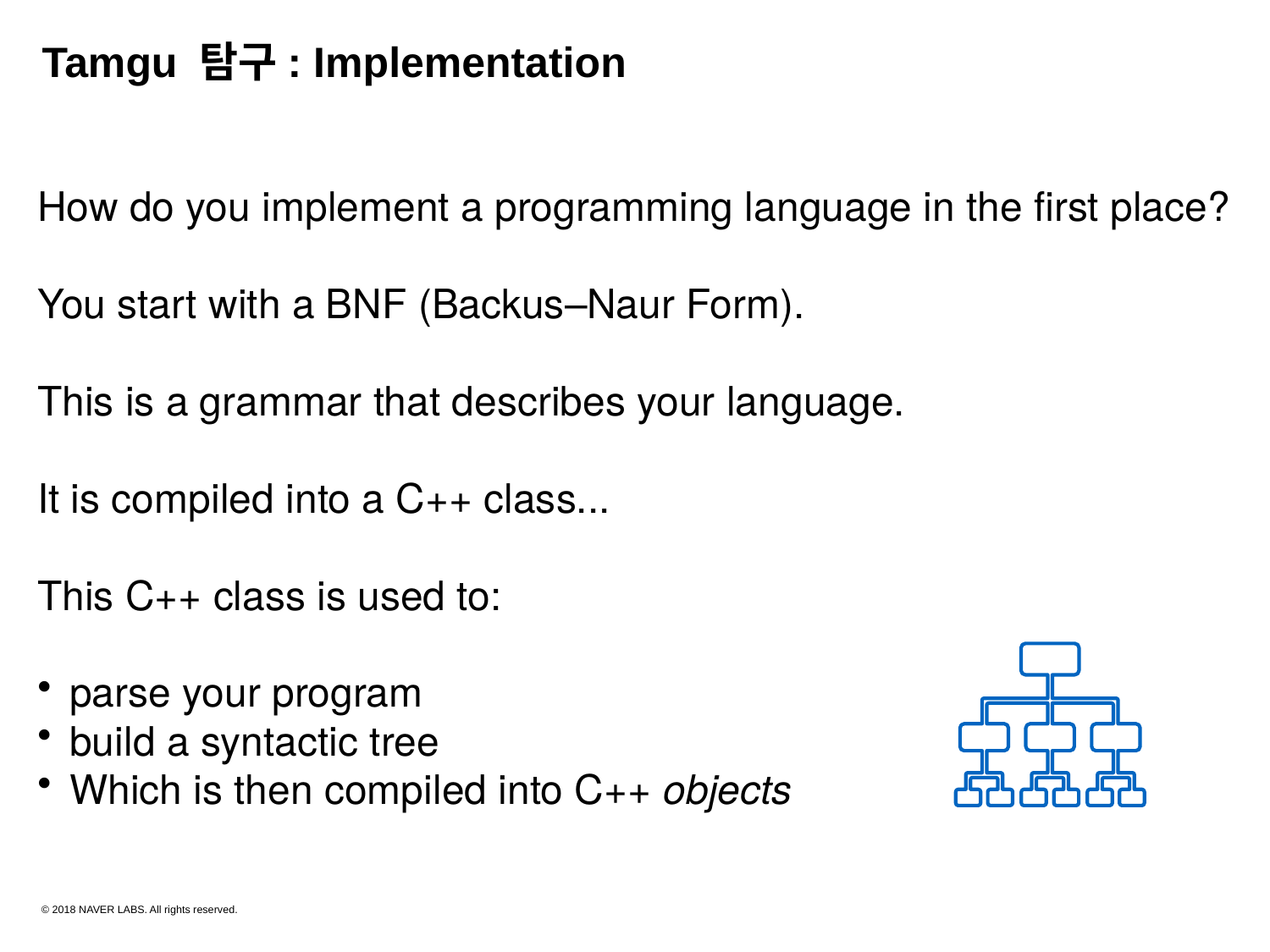

Tamgu 탐구: Implementation
How do you implement a programming language in the first place?

You start with a BNF (Backus–Naur Form).

This is a grammar that describes your language.

It is compiled into a C++ class...

This C++ class is used to:

parse your program
build a syntactic tree
Which is then compiled into C++ objects